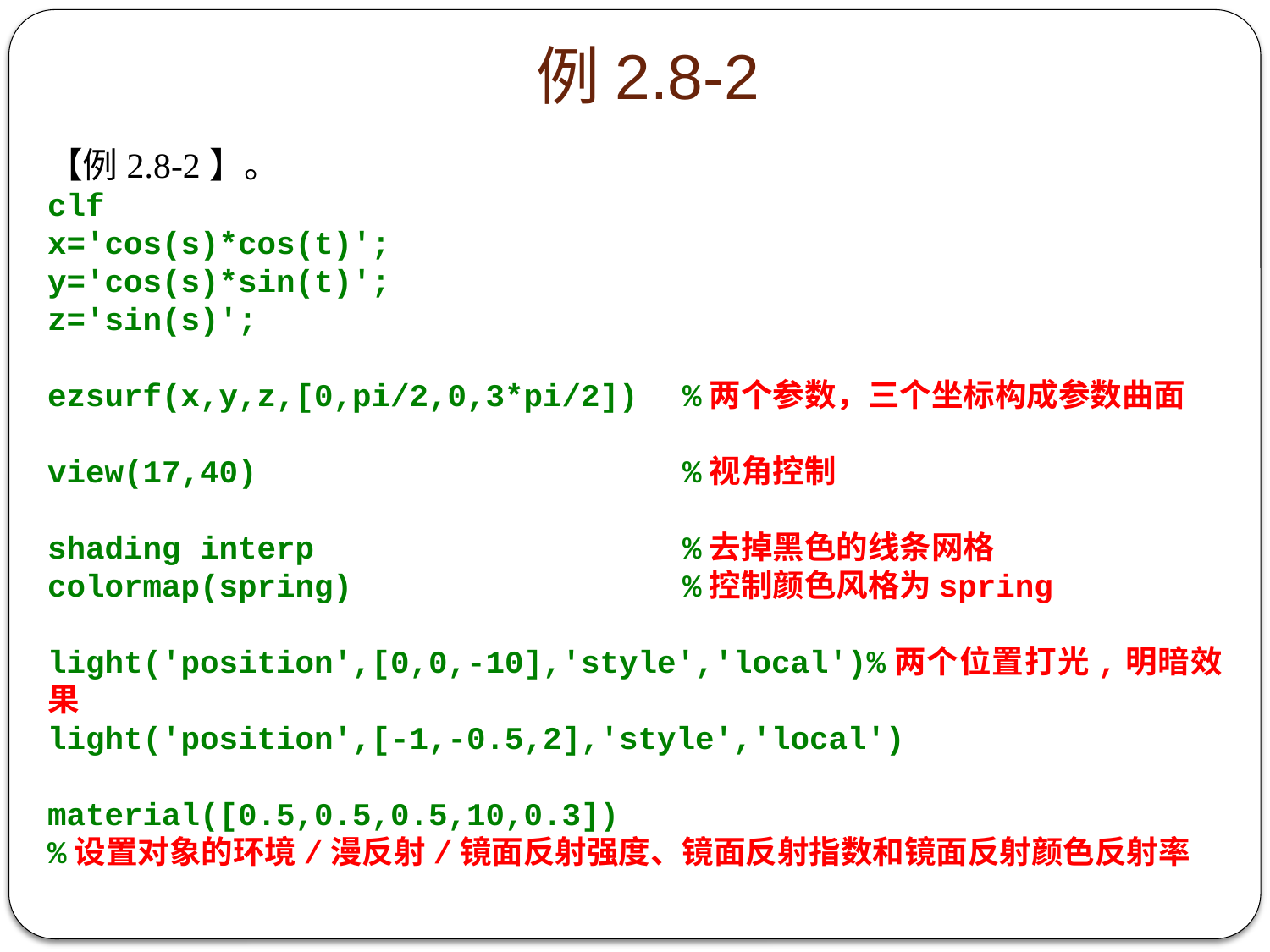

# 例2.8-2
【例2.8-2】。
clf
x='cos(s)*cos(t)';
y='cos(s)*sin(t)';
z='sin(s)';

ezsurf(x,y,z,[0,pi/2,0,3*pi/2]) 	%两个参数，三个坐标构成参数曲面

view(17,40)				%视角控制

shading interp			%去掉黑色的线条网格
colormap(spring)			%控制颜色风格为spring

light('position',[0,0,-10],'style','local')%两个位置打光,明暗效果
light('position',[-1,-0.5,2],'style','local')

material([0.5,0.5,0.5,10,0.3])
%设置对象的环境/漫反射/镜面反射强度、镜面反射指数和镜面反射颜色反射率